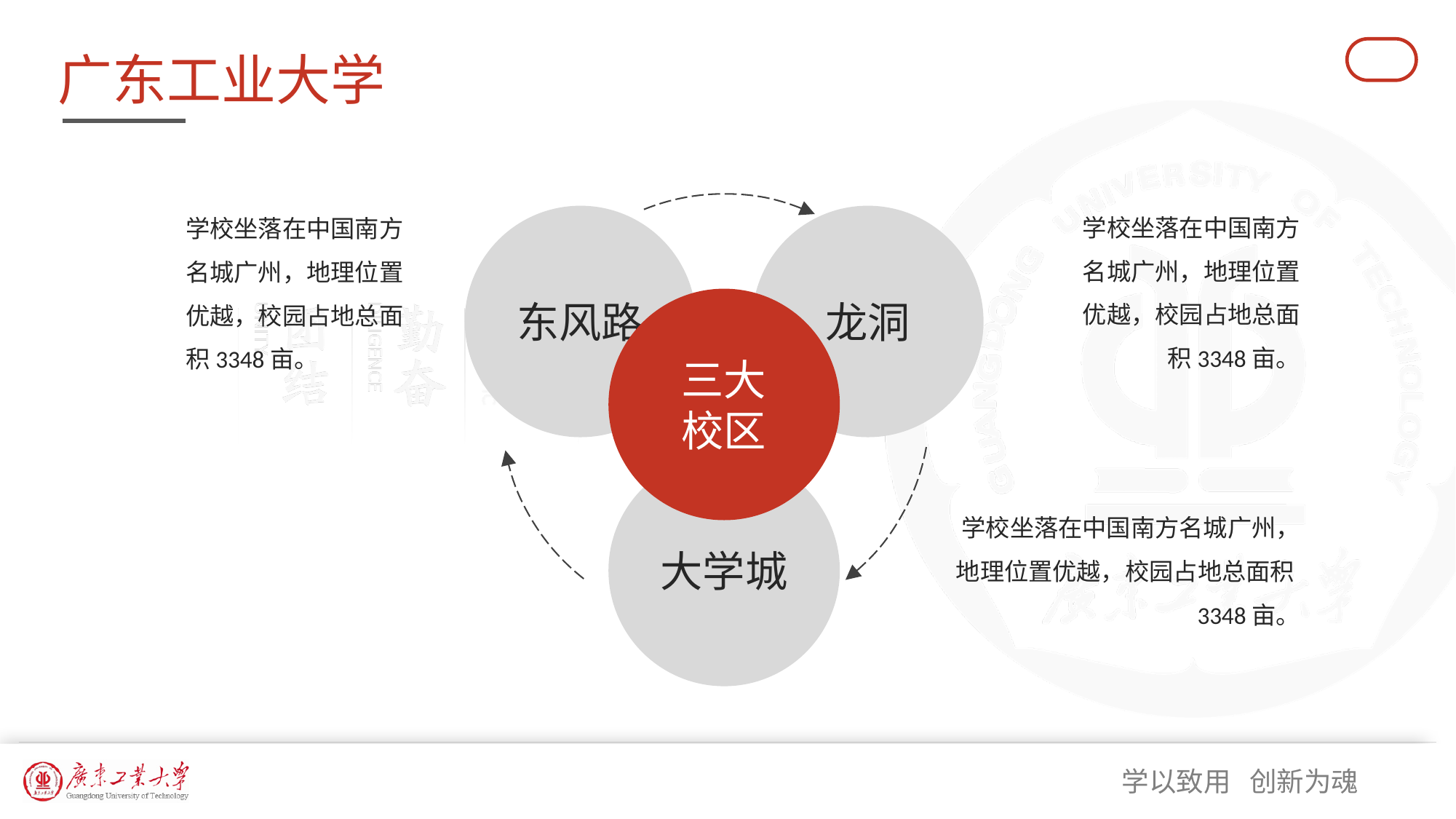

23
# 广东工业大学
学校坐落在中国南方名城广州，地理位置优越，校园占地总面积3348亩。
学校坐落在中国南方名城广州，地理位置优越，校园占地总面积3348亩。

东风路
龙洞
三大
校区
大学城
学校坐落在中国南方名城广州，地理位置优越，校园占地总面积3348亩。